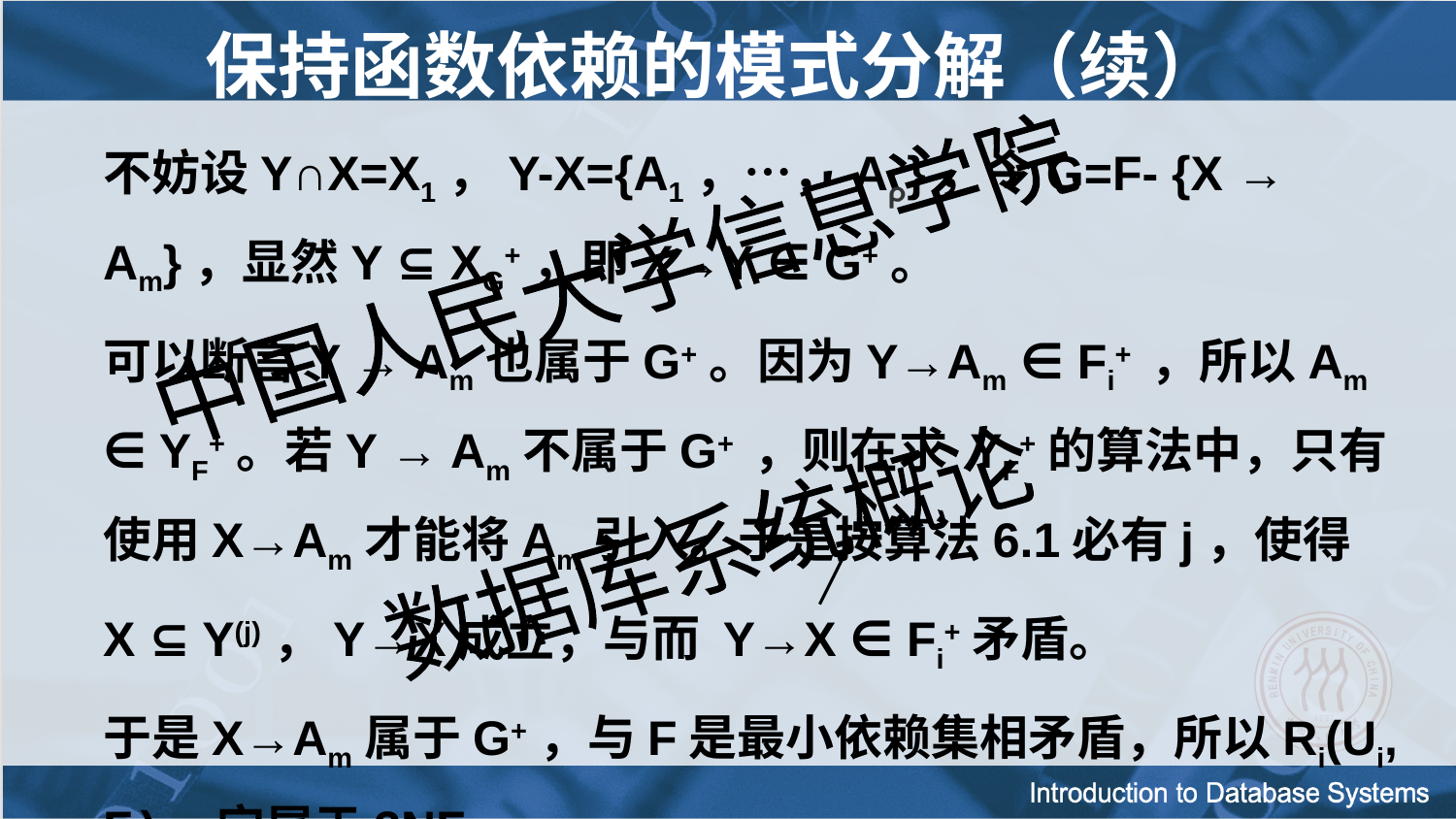

# 保持函数依赖的模式分解（续）
不妨设Y∩X=X1，Y-X={A1，…，Aρ}，令G=F- {X → Am}，显然Y ⊆ XG+，即X→Y ∈ G+。
可以断言Y → Am也属于G+。因为Y→Am ∈ Fi+ ，所以Am ∈ YF+。若Y → Am不属于G+ ，则在求 YF+的算法中，只有使用X→Am才能将Am引入。于是按算法6.1必有j，使得
X ⊆ Y(j)，Y→X成立，与而 Y→X ∈ Fi+矛盾。
于是X→Am属于G+，与F是最小依赖集相矛盾，所以Ri(Ui, Fi)一定属于3NF。